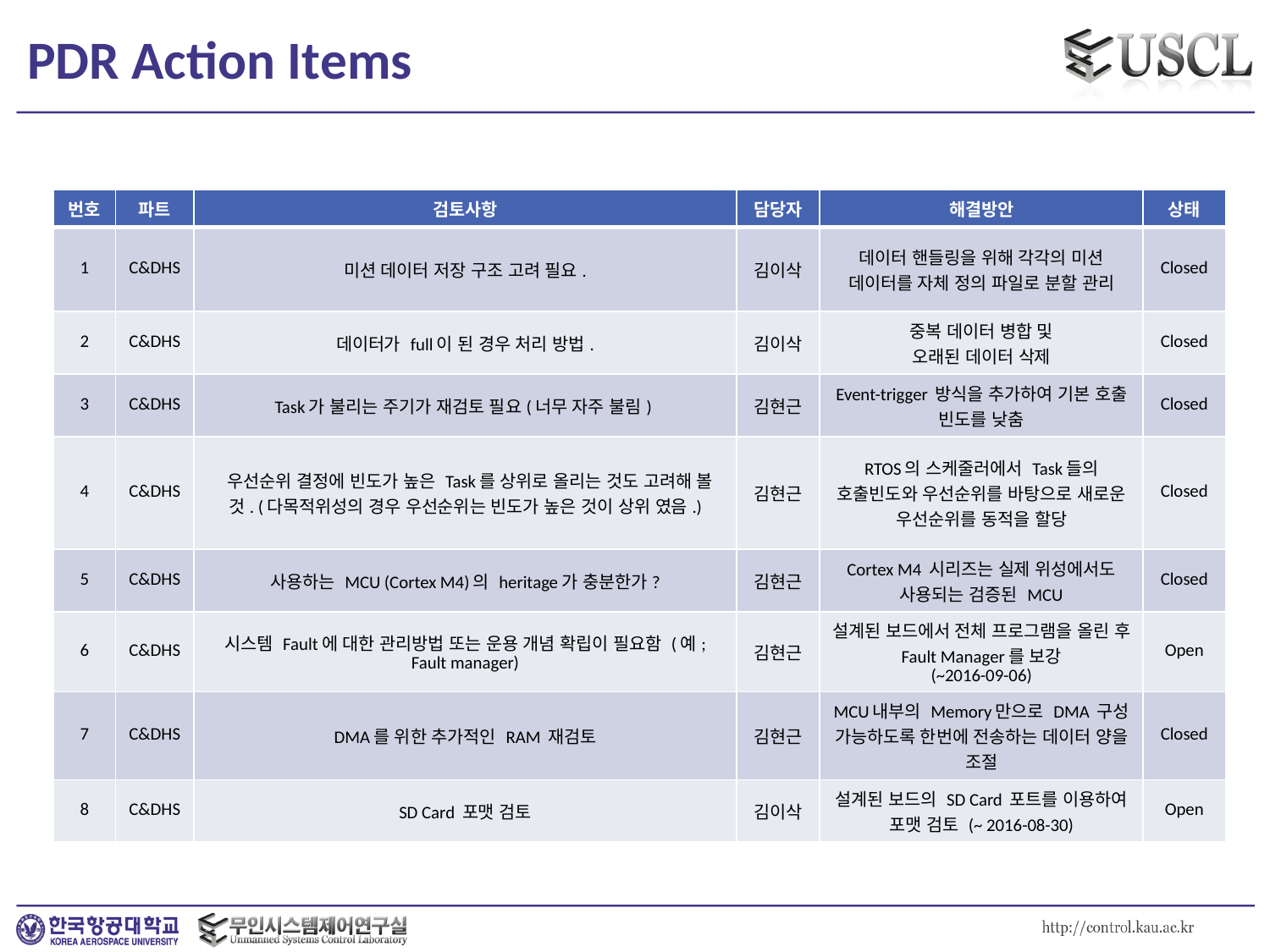

# PDR Action Items
| 번호 | 파트 | 검토사항 | 담당자 | 해결방안 | 상태 |
| --- | --- | --- | --- | --- | --- |
| 1 | C&DHS | 미션 데이터 저장 구조 고려 필요. | 김이삭 | 데이터 핸들링을 위해 각각의 미션 데이터를 자체 정의 파일로 분할 관리 | Closed |
| 2 | C&DHS | 데이터가 full이 된 경우 처리 방법. | 김이삭 | 중복 데이터 병합 및 오래된 데이터 삭제 | Closed |
| 3 | C&DHS | Task가 불리는 주기가 재검토 필요(너무 자주 불림) | 김현근 | Event-trigger 방식을 추가하여 기본 호출 빈도를 낮춤 | Closed |
| 4 | C&DHS | 우선순위 결정에 빈도가 높은 Task를 상위로 올리는 것도 고려해 볼 것. (다목적위성의 경우 우선순위는 빈도가 높은 것이 상위 였음.) | 김현근 | RTOS의 스케줄러에서 Task들의 호출빈도와 우선순위를 바탕으로 새로운 우선순위를 동적을 할당 | Closed |
| 5 | C&DHS | 사용하는 MCU (Cortex M4)의 heritage가 충분한가? | 김현근 | Cortex M4 시리즈는 실제 위성에서도 사용되는 검증된 MCU | Closed |
| 6 | C&DHS | 시스템 Fault에 대한 관리방법 또는 운용 개념 확립이 필요함 (예; Fault manager) | 김현근 | 설계된 보드에서 전체 프로그램을 올린 후 Fault Manager를 보강 (~2016-09-06) | Open |
| 7 | C&DHS | DMA를 위한 추가적인 RAM 재검토 | 김현근 | MCU내부의 Memory만으로 DMA 구성 가능하도록 한번에 전송하는 데이터 양을 조절 | Closed |
| 8 | C&DHS | SD Card 포맷 검토 | 김이삭 | 설계된 보드의 SD Card 포트를 이용하여 포맷 검토 (~ 2016-08-30) | Open |
4